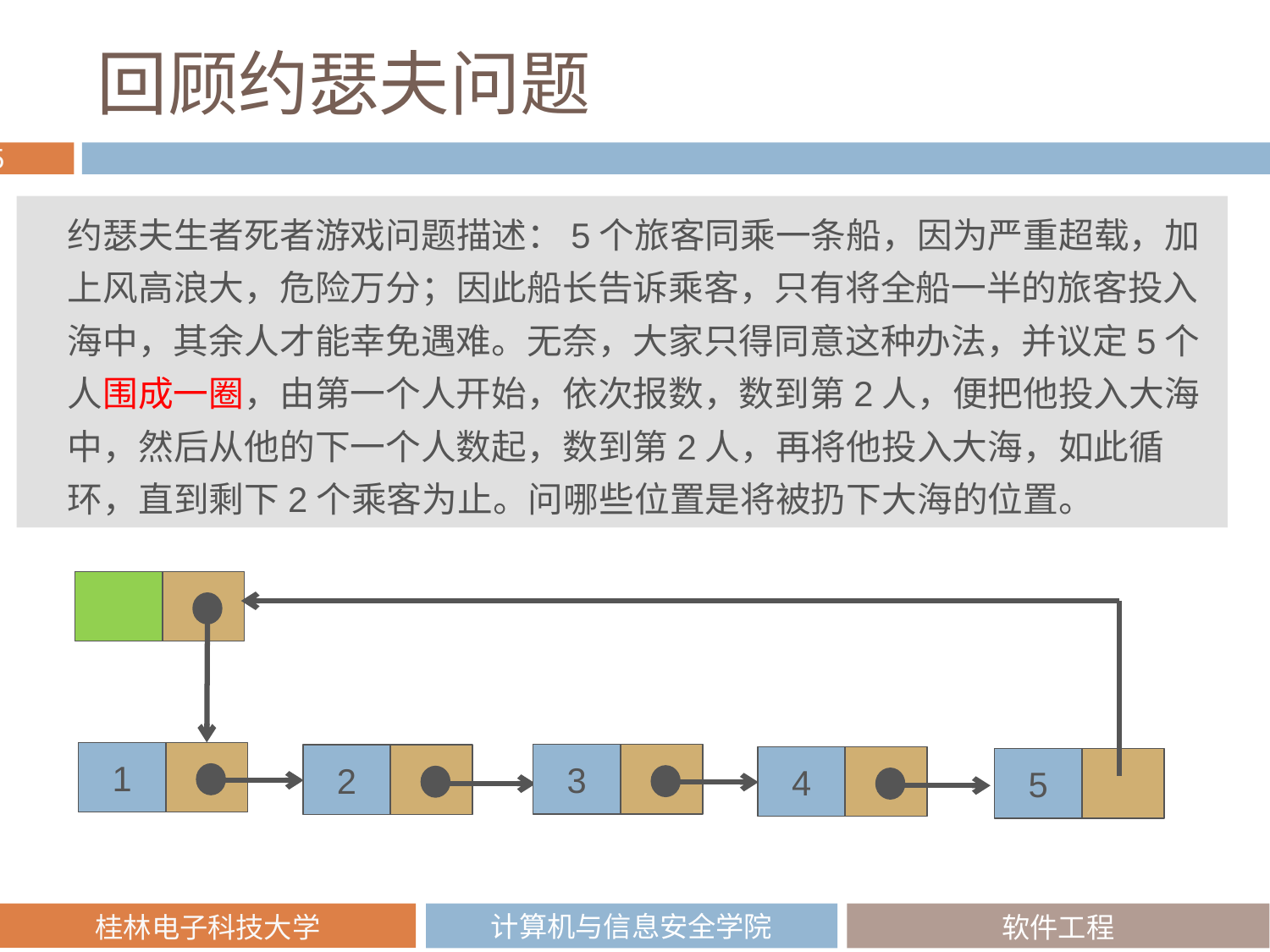

# 回顾约瑟夫问题
约瑟夫生者死者游戏问题描述：5个旅客同乘一条船，因为严重超载，加上风高浪大，危险万分；因此船长告诉乘客，只有将全船一半的旅客投入海中，其余人才能幸免遇难。无奈，大家只得同意这种办法，并议定5个人围成一圈，由第一个人开始，依次报数，数到第2人，便把他投入大海中，然后从他的下一个人数起，数到第2人，再将他投入大海，如此循环，直到剩下2个乘客为止。问哪些位置是将被扔下大海的位置。

1

3

2

4

5